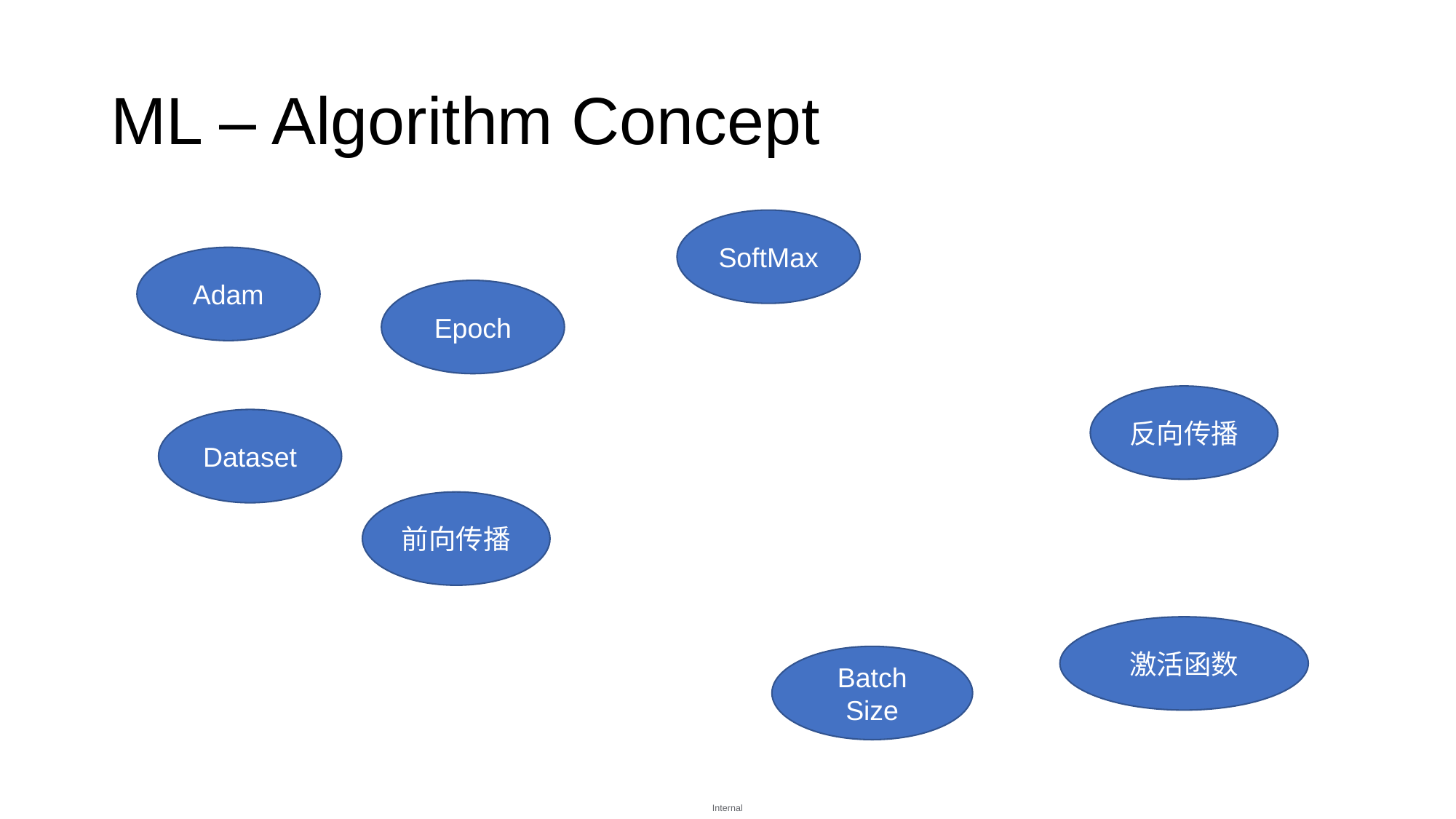

# ML – Algorithm Concept
SoftMax
Adam
Epoch
反向传播
Dataset
前向传播
激活函数
Batch Size